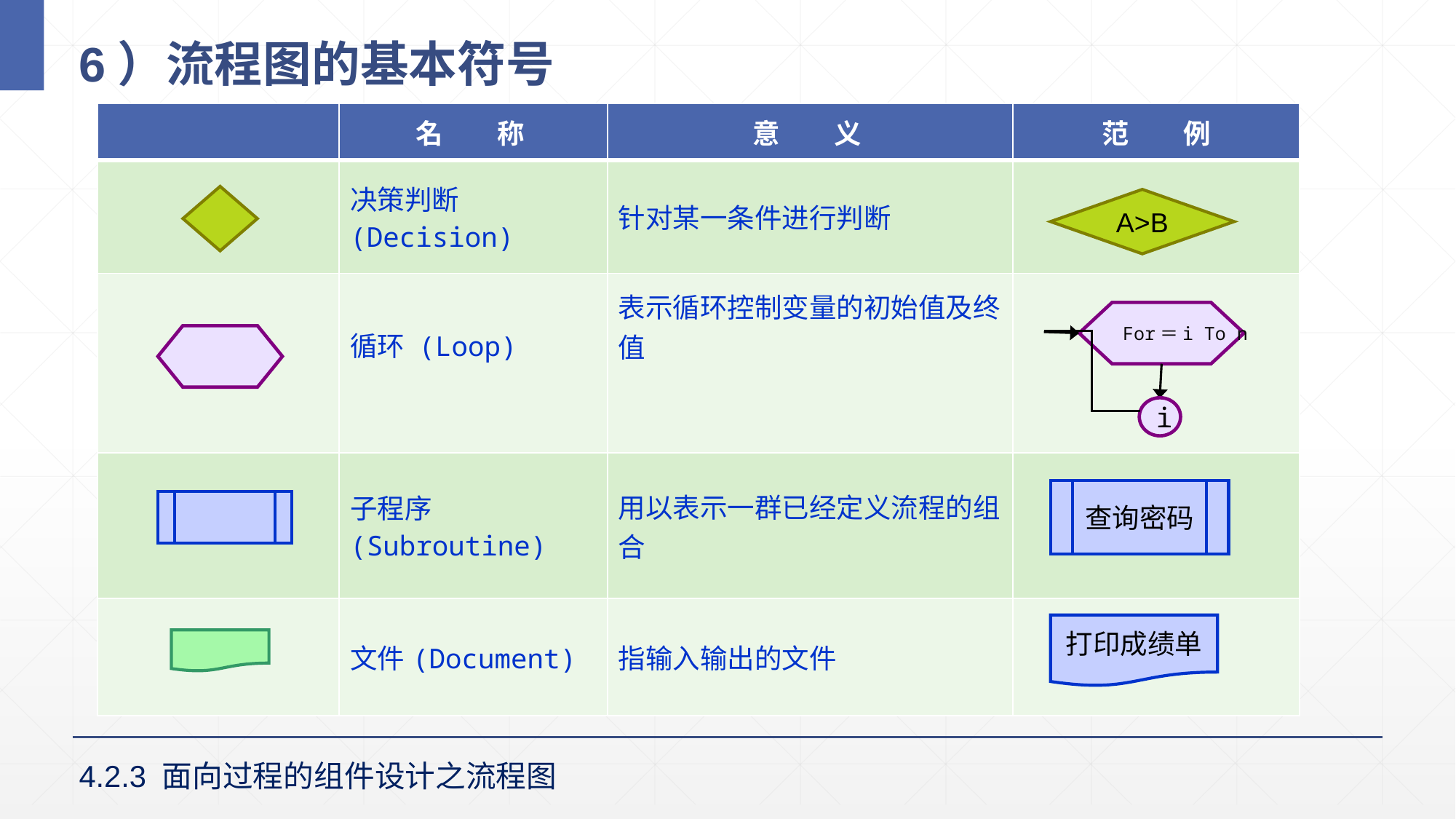

# 6）流程图的基本符号
|  | 名　　称 | 意　　义 | 范　　例 |
| --- | --- | --- | --- |
|  | 决策判断(Decision) | 针对某一条件进行判断 |  |
|  | 循环 (Loop) | 表示循环控制变量的初始值及终值 |  |
|  | 子程序(Subroutine) | 用以表示一群已经定义流程的组合 |  |
|  | 文件(Document) | 指输入输出的文件 |  |

A>B
For＝i To n

i
查询密码

打印成绩单

4.2.3 面向过程的组件设计之流程图